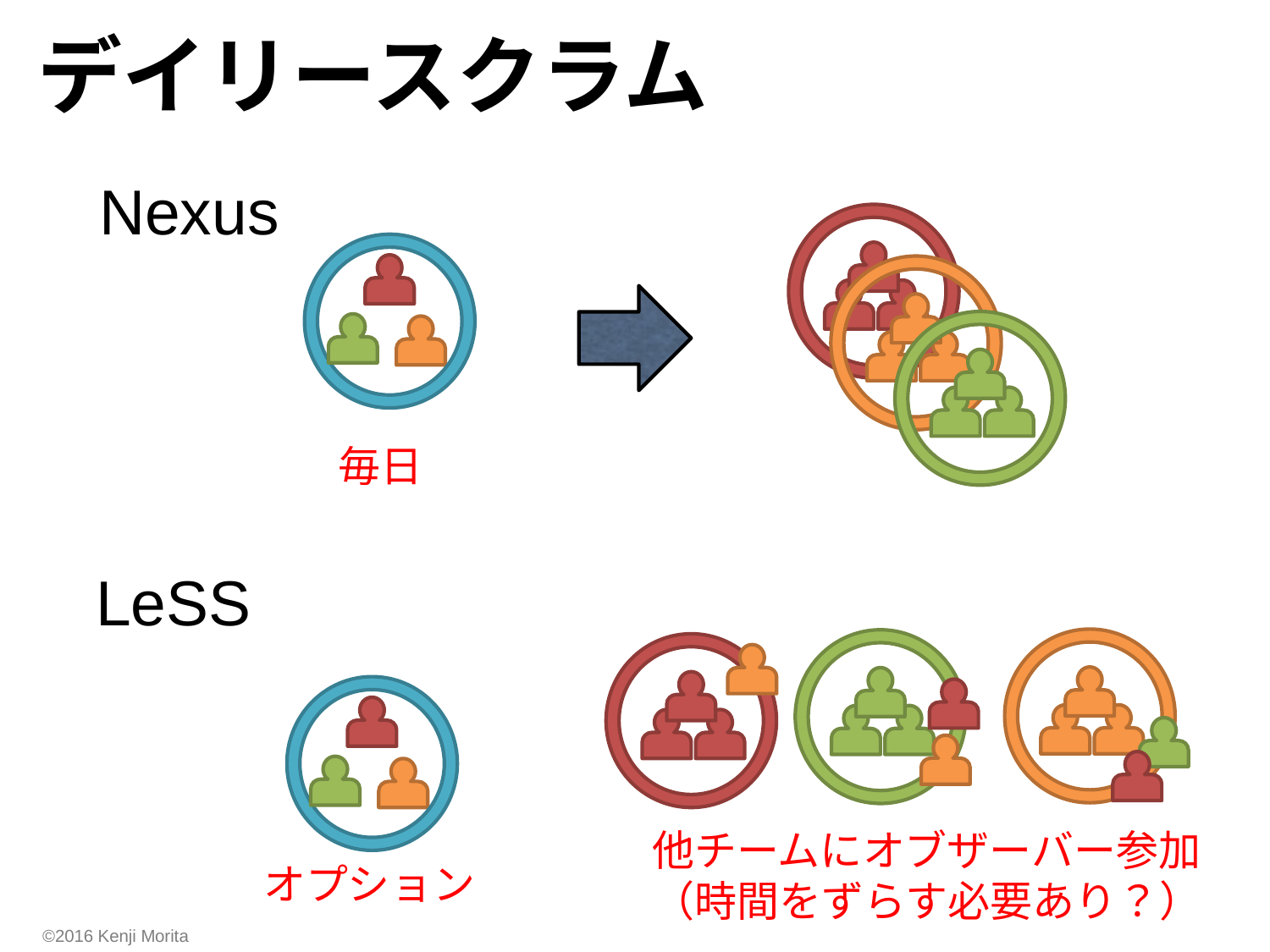

# デイリースクラム
Nexus

毎日
LeSS

他チームにオブザーバー参加
（時間をずらす必要あり？）
オプション